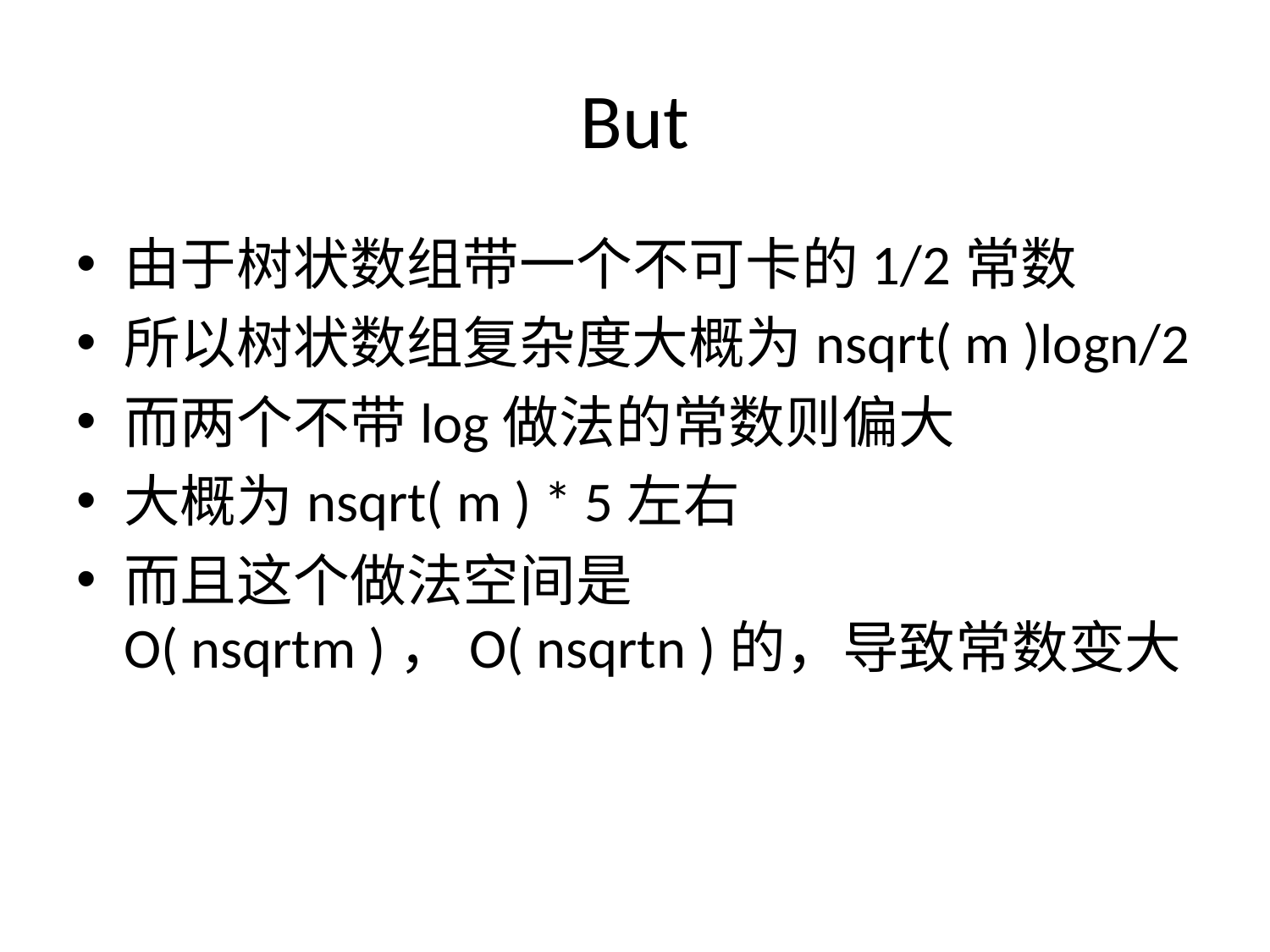

# But
由于树状数组带一个不可卡的1/2常数
所以树状数组复杂度大概为nsqrt( m )logn/2
而两个不带log做法的常数则偏大
大概为nsqrt( m ) * 5左右
而且这个做法空间是 O( nsqrtm )，O( nsqrtn )的，导致常数变大